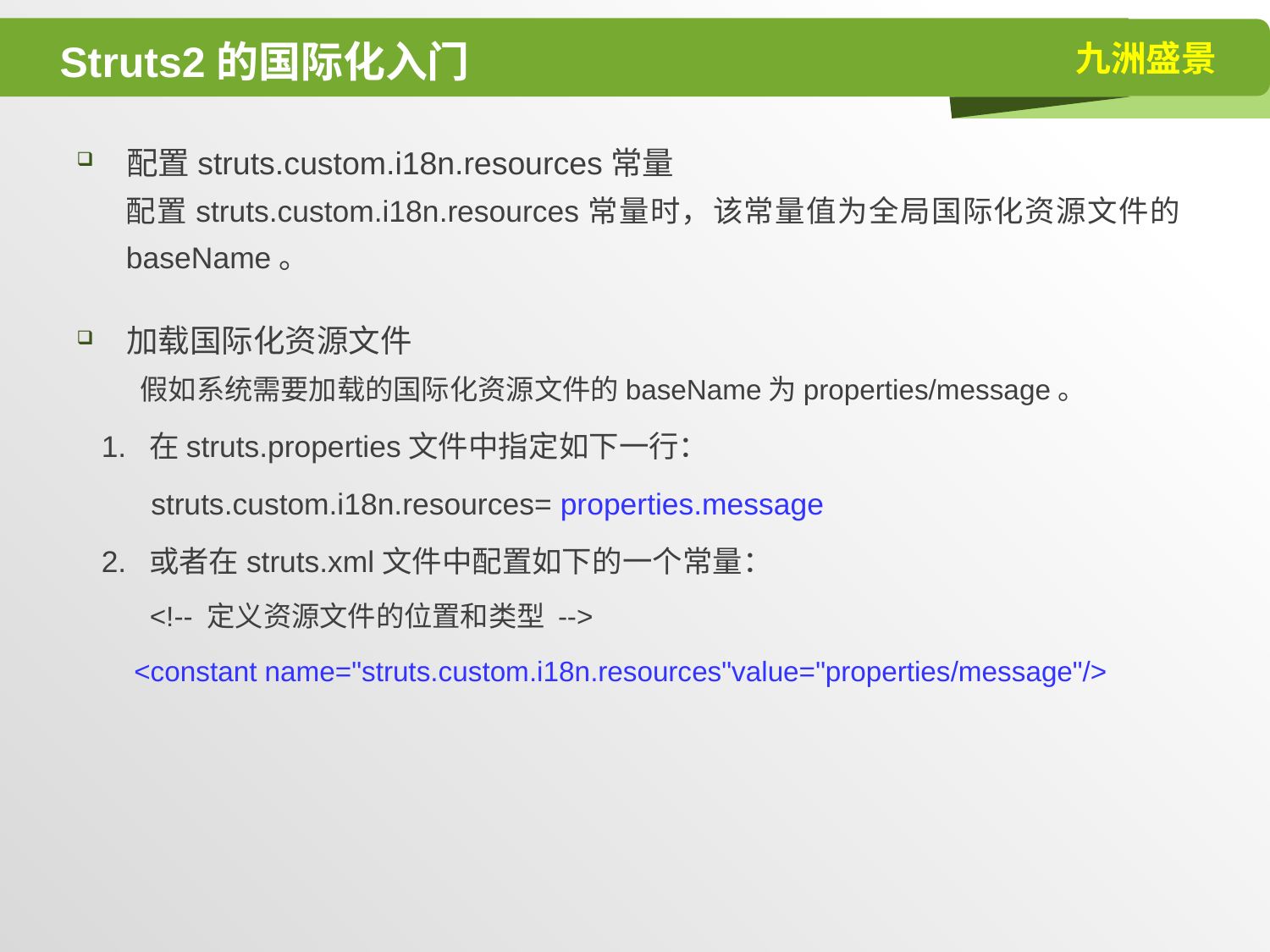

# Struts2的国际化入门
配置struts.custom.i18n.resources常量
配置struts.custom.i18n.resources常量时，该常量值为全局国际化资源文件的baseName。
加载国际化资源文件
 假如系统需要加载的国际化资源文件的baseName为properties/message。
在struts.properties文件中指定如下一行：
   struts.custom.i18n.resources= properties.message
或者在struts.xml文件中配置如下的一个常量：
   <!-- 定义资源文件的位置和类型 -->
 <constant name="struts.custom.i18n.resources"value="properties/message"/>